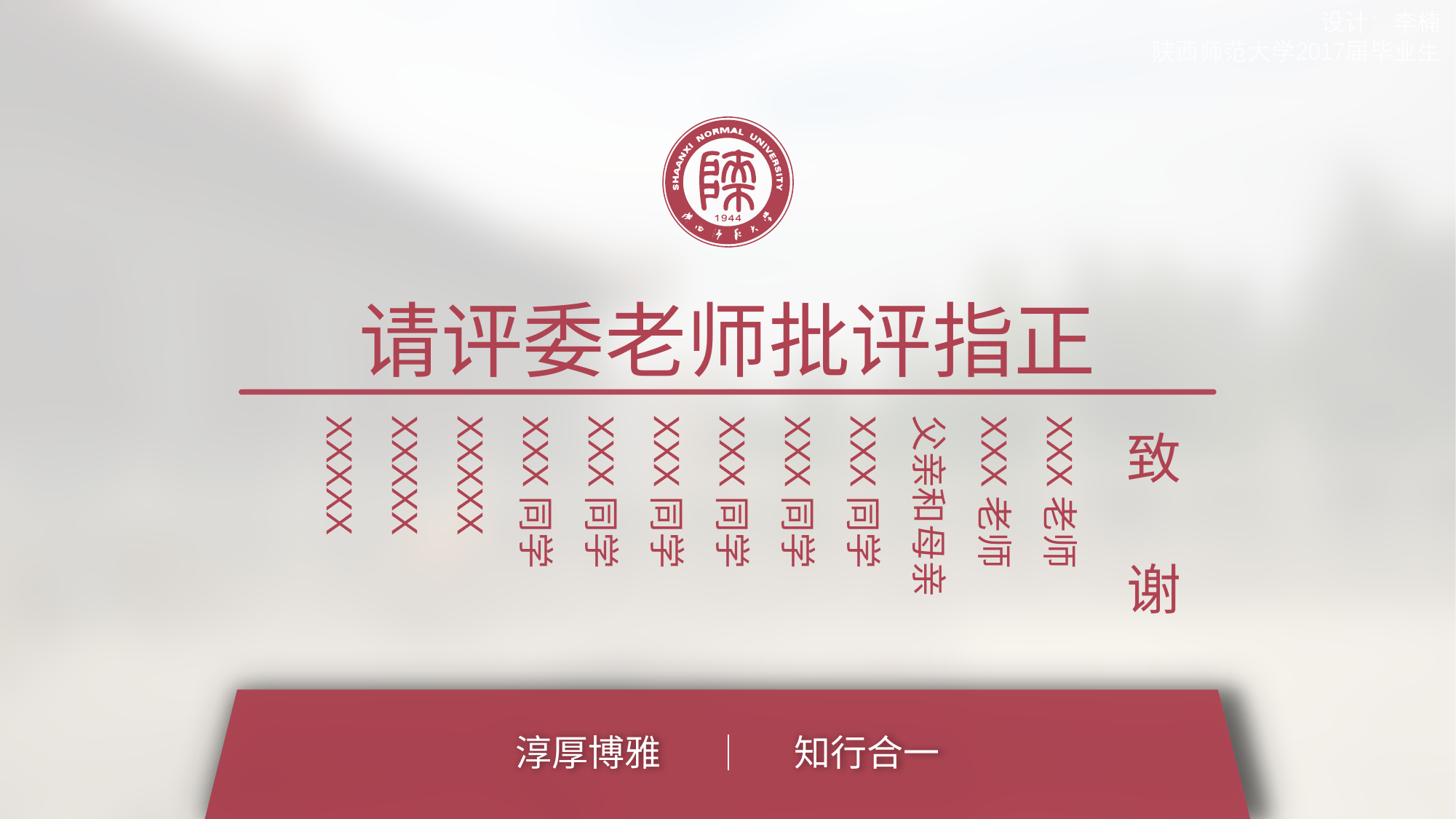

请评委老师批评指正
致
谢
XXX老师
XXX老师
父亲和母亲
XXX同学
XXX同学
XXX同学
XXX同学
XXX同学
XXX同学
XXXXX
XXXXX
XXXXX